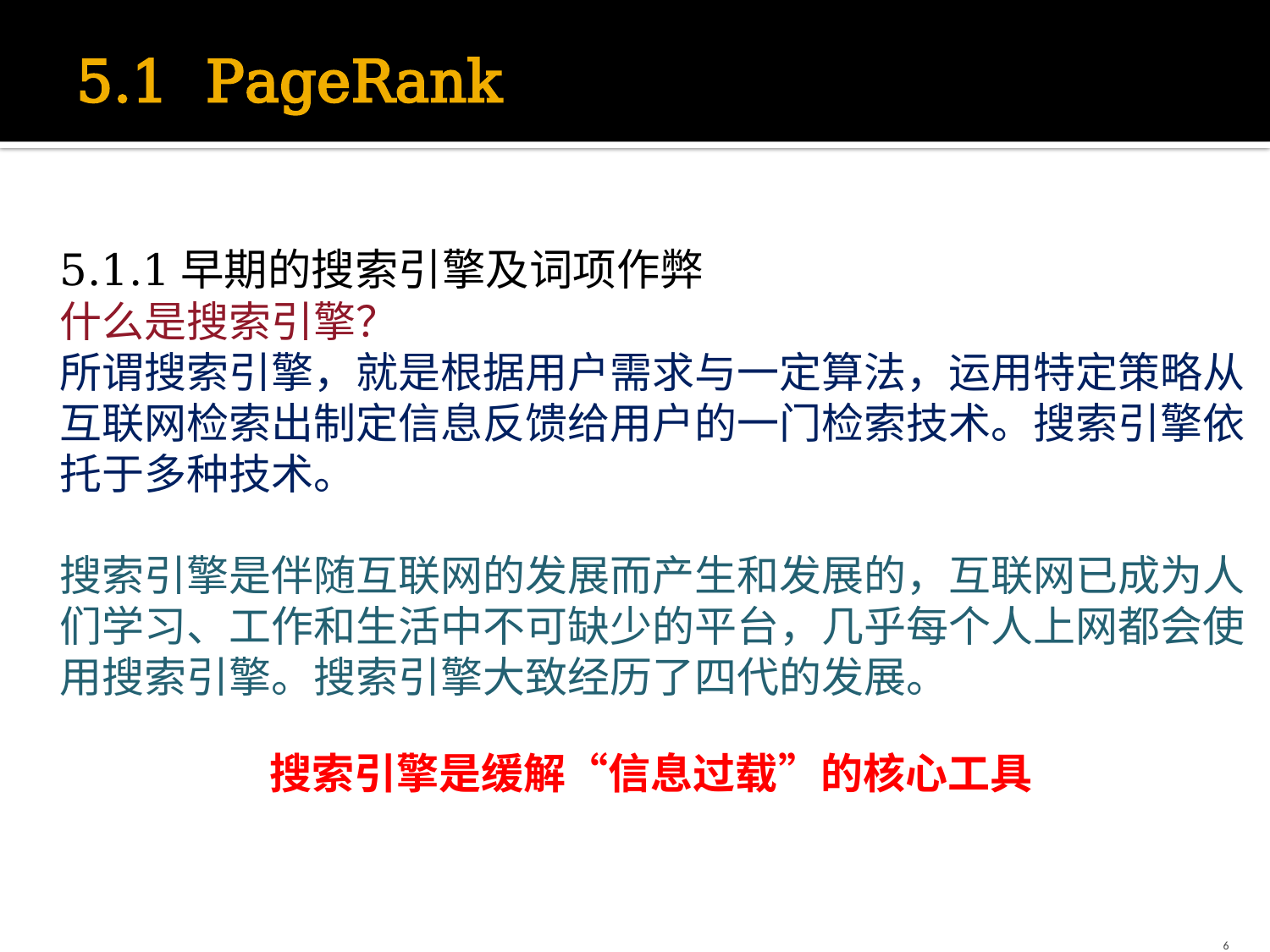

# 5.1  PageRank
5.1.1早期的搜索引擎及词项作弊
什么是搜索引擎？
所谓搜索引擎，就是根据用户需求与一定算法，运用特定策略从互联网检索出制定信息反馈给用户的一门检索技术。搜索引擎依托于多种技术。

搜索引擎是伴随互联网的发展而产生和发展的，互联网已成为人们学习、工作和生活中不可缺少的平台，几乎每个人上网都会使用搜索引擎。搜索引擎大致经历了四代的发展。

搜索引擎是缓解“信息过载”的核心工具
6